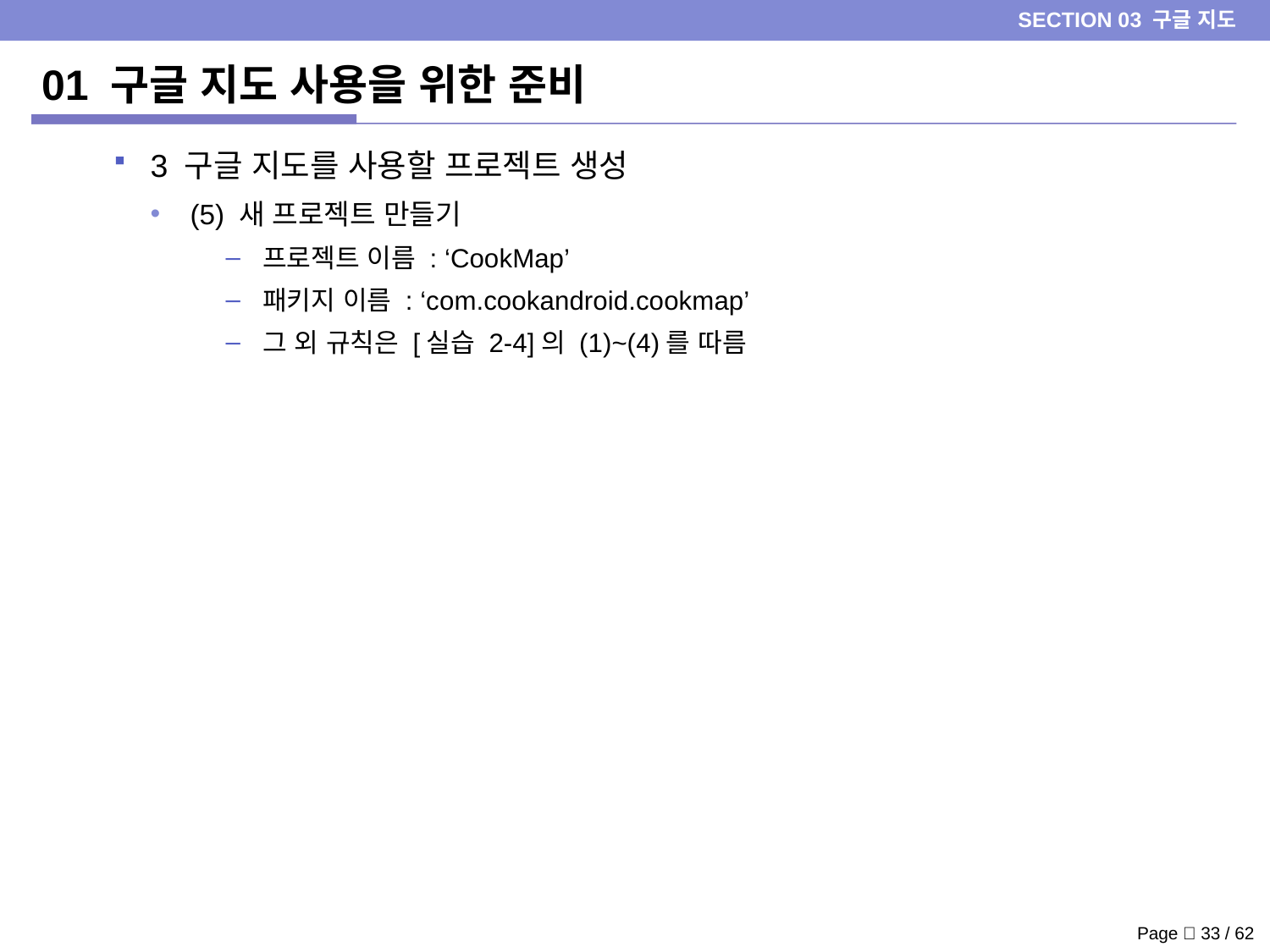

SECTION 03 구글 지도
# 01 구글 지도 사용을 위한 준비
3 구글 지도를 사용할 프로젝트 생성
(5) 새 프로젝트 만들기
프로젝트 이름 : ‘CookMap’
패키지 이름 : ‘com.cookandroid.cookmap’
그 외 규칙은 [실습 2-4]의 (1)~(4)를 따름